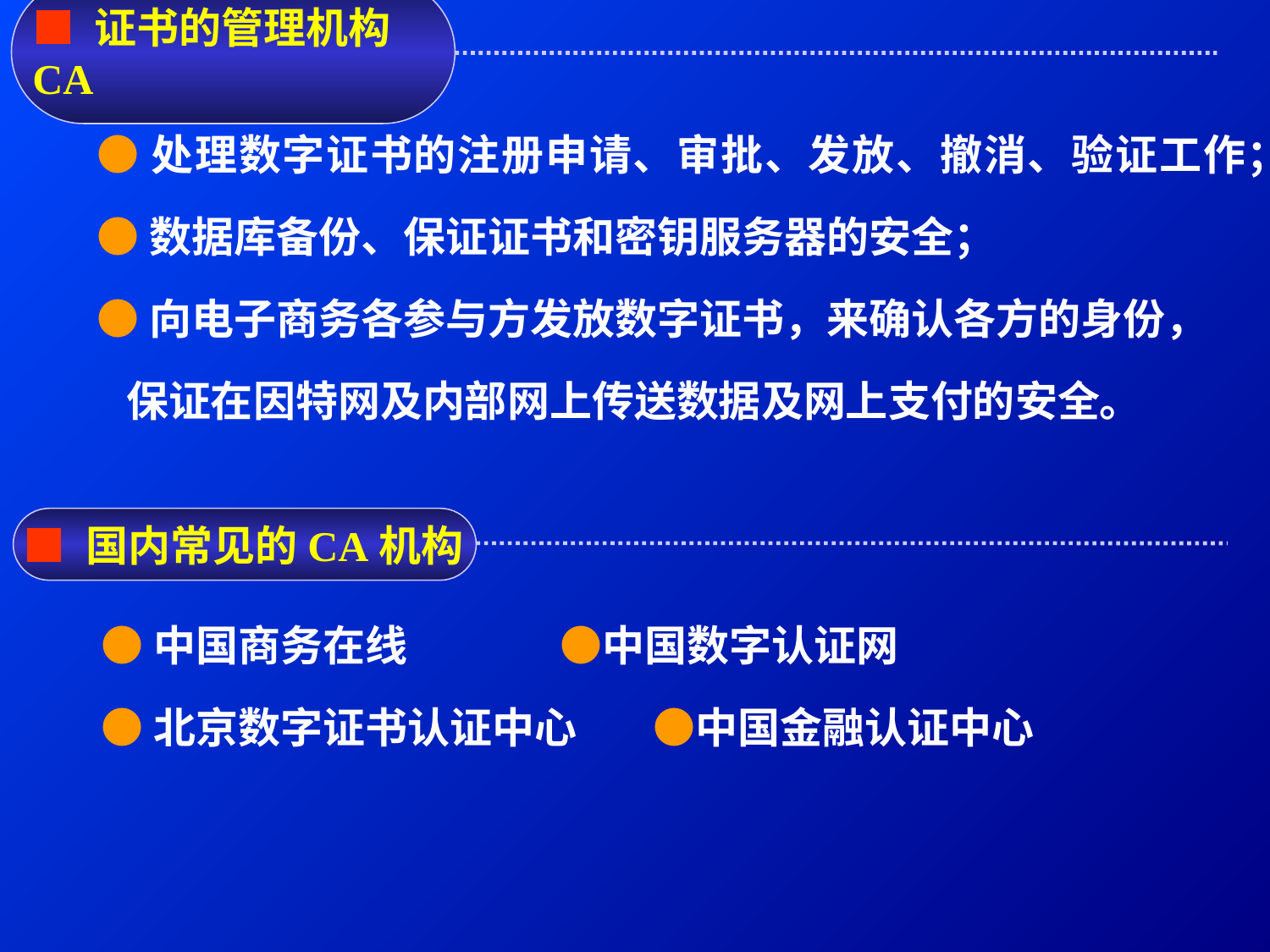

■ 证书的管理机构CA

●处理数字证书的注册申请、审批、发放、撤消、验证工作；
●数据库备份、保证证书和密钥服务器的安全；
●向电子商务各参与方发放数字证书，来确认各方的身份，
  保证在因特网及内部网上传送数据及网上支付的安全。
■ 国内常见的CA机构

      ●中国商务在线                ●中国数字认证网
      ●北京数字证书认证中心        ●中国金融认证中心